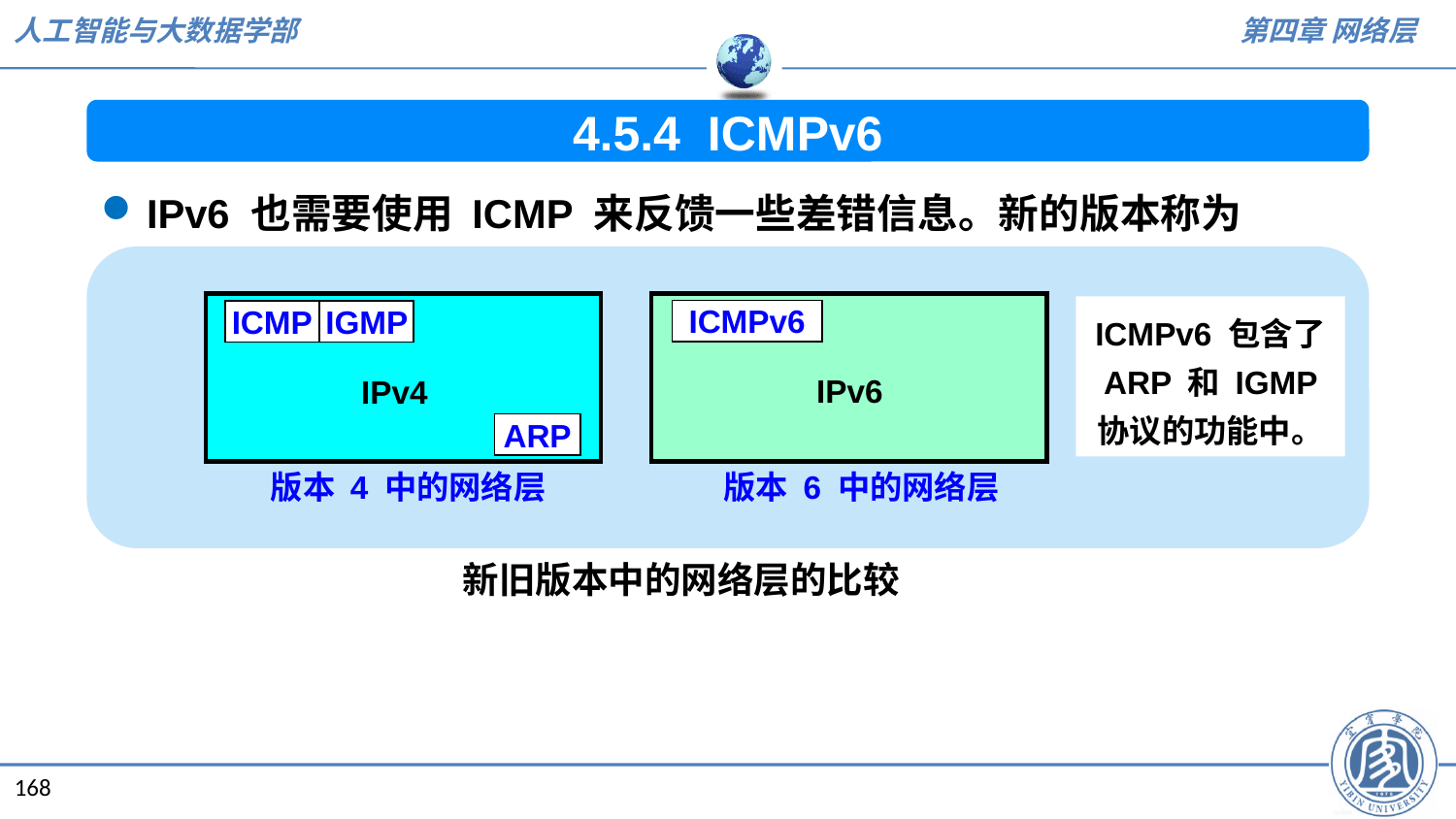

4.5.4  ICMPv6

IPv6 也需要使用 ICMP 来反馈一些差错信息。新的版本称为 ICMPv6。

ICMPv6 包含了 ARP 和 IGMP 协议的功能中。
ICMPv6
ICMP
IGMP
IPv6
IPv4
ARP
版本 6 中的网络层
版本 4 中的网络层
新旧版本中的网络层的比较
168